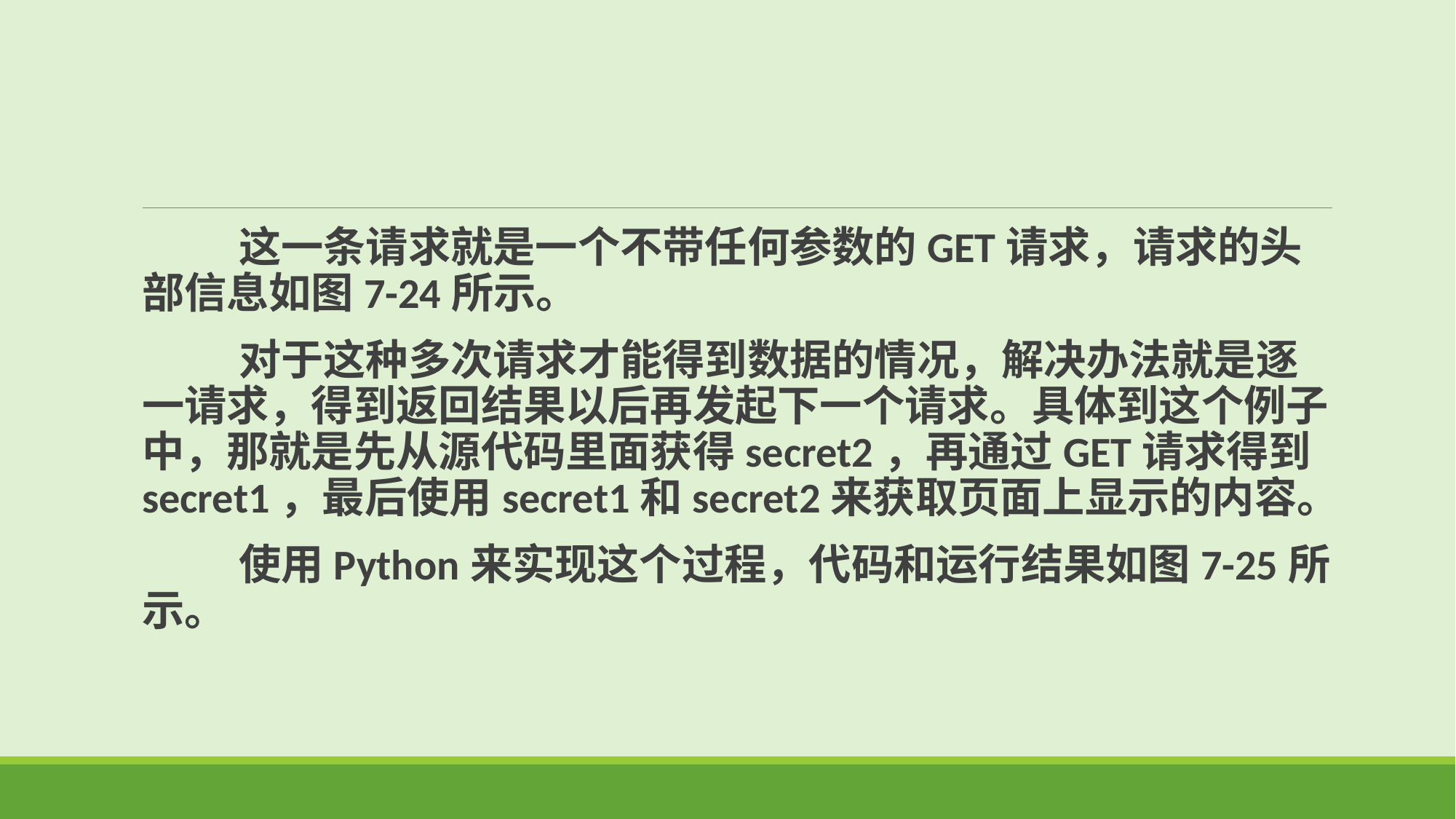

这一条请求就是一个不带任何参数的GET请求，请求的头部信息如图7-24所示。
         对于这种多次请求才能得到数据的情况，解决办法就是逐一请求，得到返回结果以后再发起下一个请求。具体到这个例子中，那就是先从源代码里面获得secret2，再通过GET请求得到secret1，最后使用secret1和secret2来获取页面上显示的内容。
         使用Python来实现这个过程，代码和运行结果如图7-25所示。